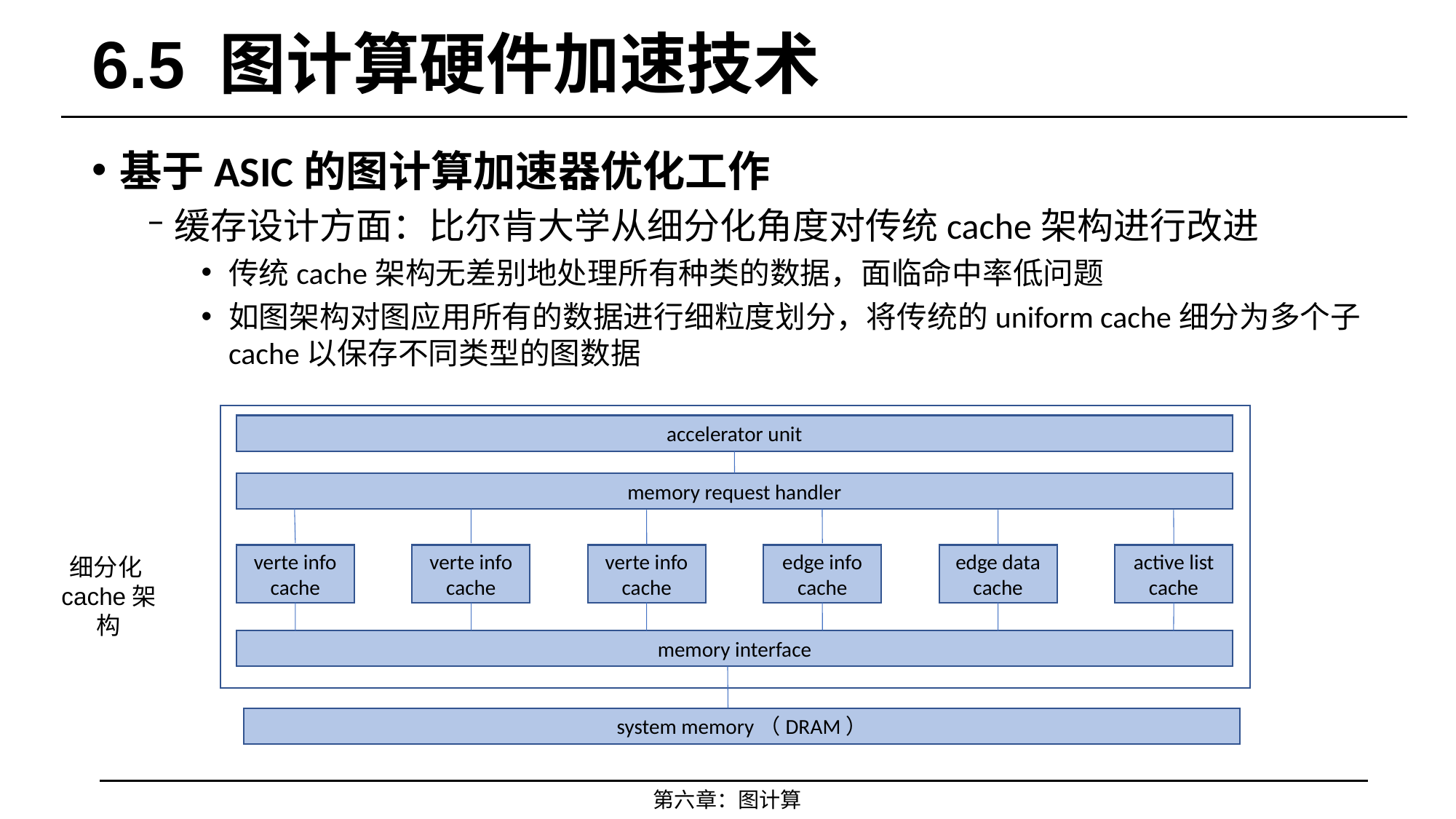

# 6.5 图计算硬件加速技术
基于ASIC的图计算加速器优化工作
缓存设计方面：比尔肯大学从细分化角度对传统cache架构进行改进
传统cache架构无差别地处理所有种类的数据，面临命中率低问题
如图架构对图应用所有的数据进行细粒度划分，将传统的uniform cache细分为多个子cache以保存不同类型的图数据

accelerator unit
memory request handler
verte info
cache
verte info
cache
verte info
cache
edge info
cache
edge data
cache
active list
cache
细分化cache架构
memory interface
system memory（DRAM）